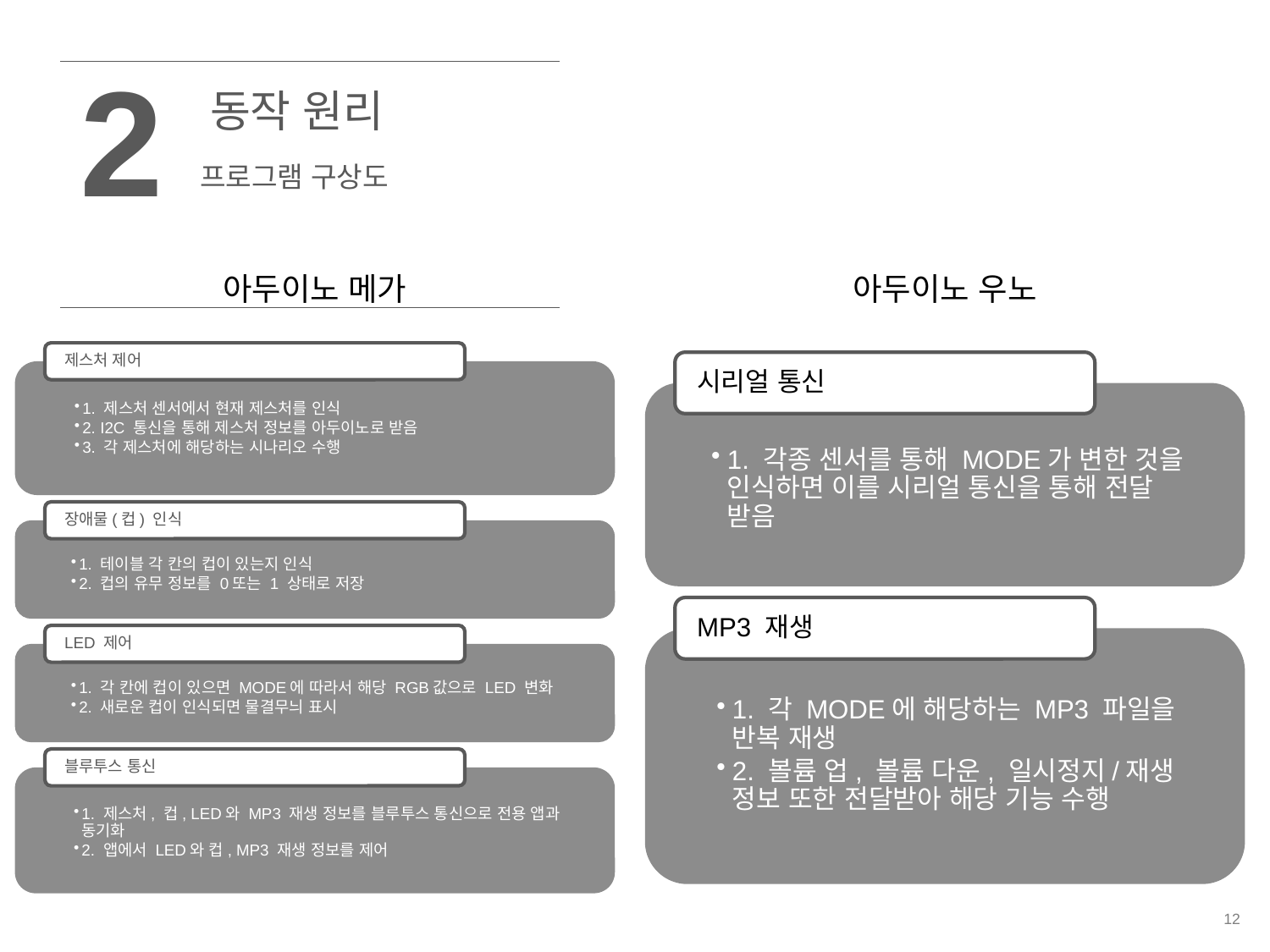

| 2 | 동작 원리 |
| --- | --- |
|  | 프로그램 구상도 |
아두이노 메가
아두이노 우노
1. 제스처 센서에서 현재 제스처를 인식
2. I2C 통신을 통해 제스처 정보를 아두이노로 받음
3. 각 제스처에 해당하는 시나리오 수행
제스처 제어
1. 테이블 각 칸의 컵이 있는지 인식
2. 컵의 유무 정보를 0또는 1 상태로 저장
장애물(컵) 인식
1. 각 칸에 컵이 있으면 MODE에 따라서 해당 RGB값으로 LED 변화
2. 새로운 컵이 인식되면 물결무늬 표시
LED 제어
1. 제스처, 컵, LED와 MP3 재생 정보를 블루투스 통신으로 전용 앱과 동기화
2. 앱에서 LED와 컵, MP3 재생 정보를 제어
블루투스 통신
1. 각종 센서를 통해 MODE가 변한 것을 인식하면 이를 시리얼 통신을 통해 전달 받음
시리얼 통신
1. 각 MODE에 해당하는 MP3 파일을 반복 재생
2. 볼륨 업, 볼륨 다운, 일시정지/재생 정보 또한 전달받아 해당 기능 수행
MP3 재생